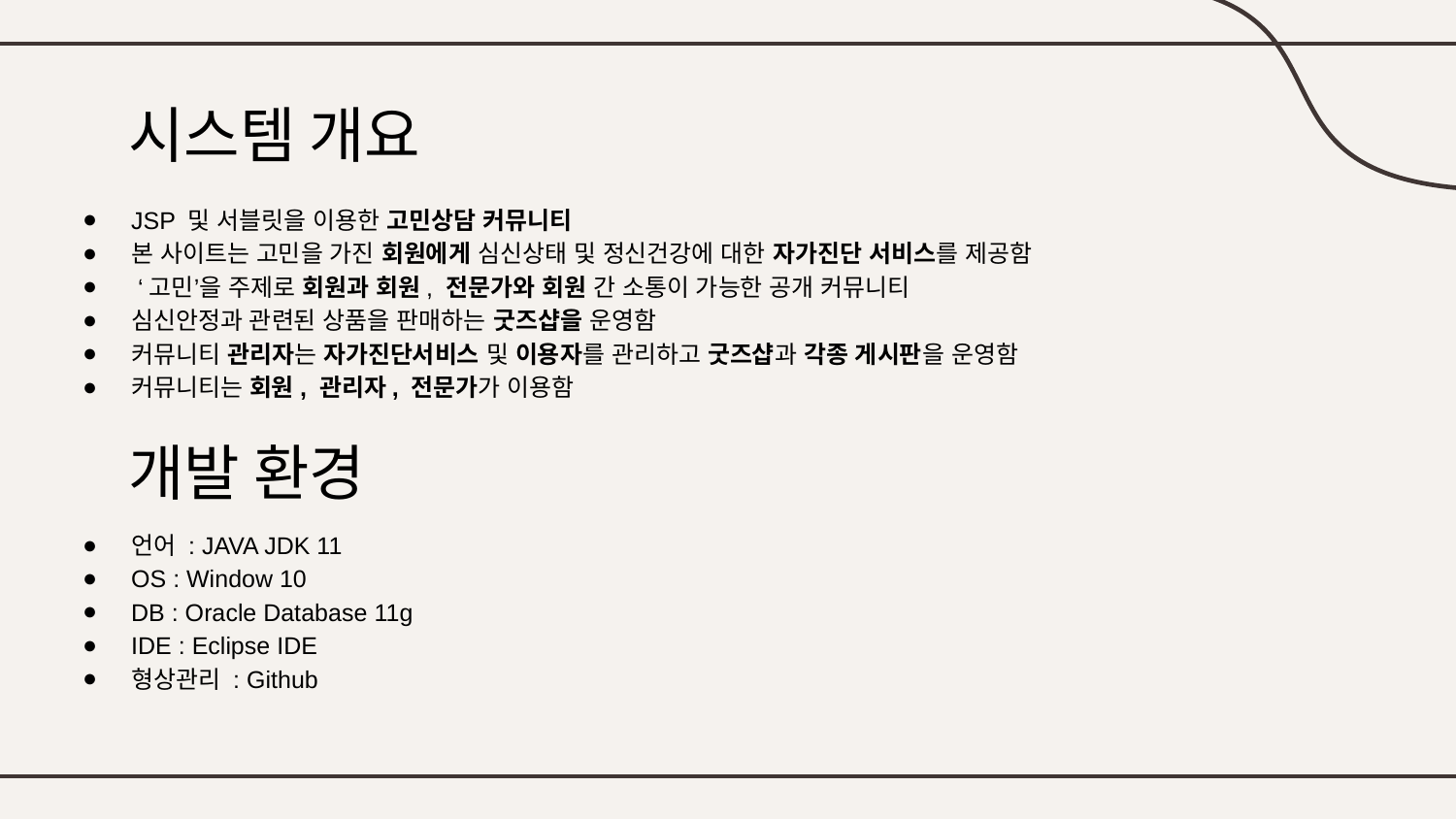

# 시스템 개요
JSP 및 서블릿을 이용한 고민상담 커뮤니티
본 사이트는 고민을 가진 회원에게 심신상태 및 정신건강에 대한 자가진단 서비스를 제공함
 ‘고민’을 주제로 회원과 회원, 전문가와 회원 간 소통이 가능한 공개 커뮤니티
심신안정과 관련된 상품을 판매하는 굿즈샵을 운영함
커뮤니티 관리자는 자가진단서비스 및 이용자를 관리하고 굿즈샵과 각종 게시판을 운영함
커뮤니티는 회원, 관리자, 전문가가 이용함

개발 환경
언어 : JAVA JDK 11
OS : Window 10
DB : Oracle Database 11g
IDE : Eclipse IDE
형상관리 : Github